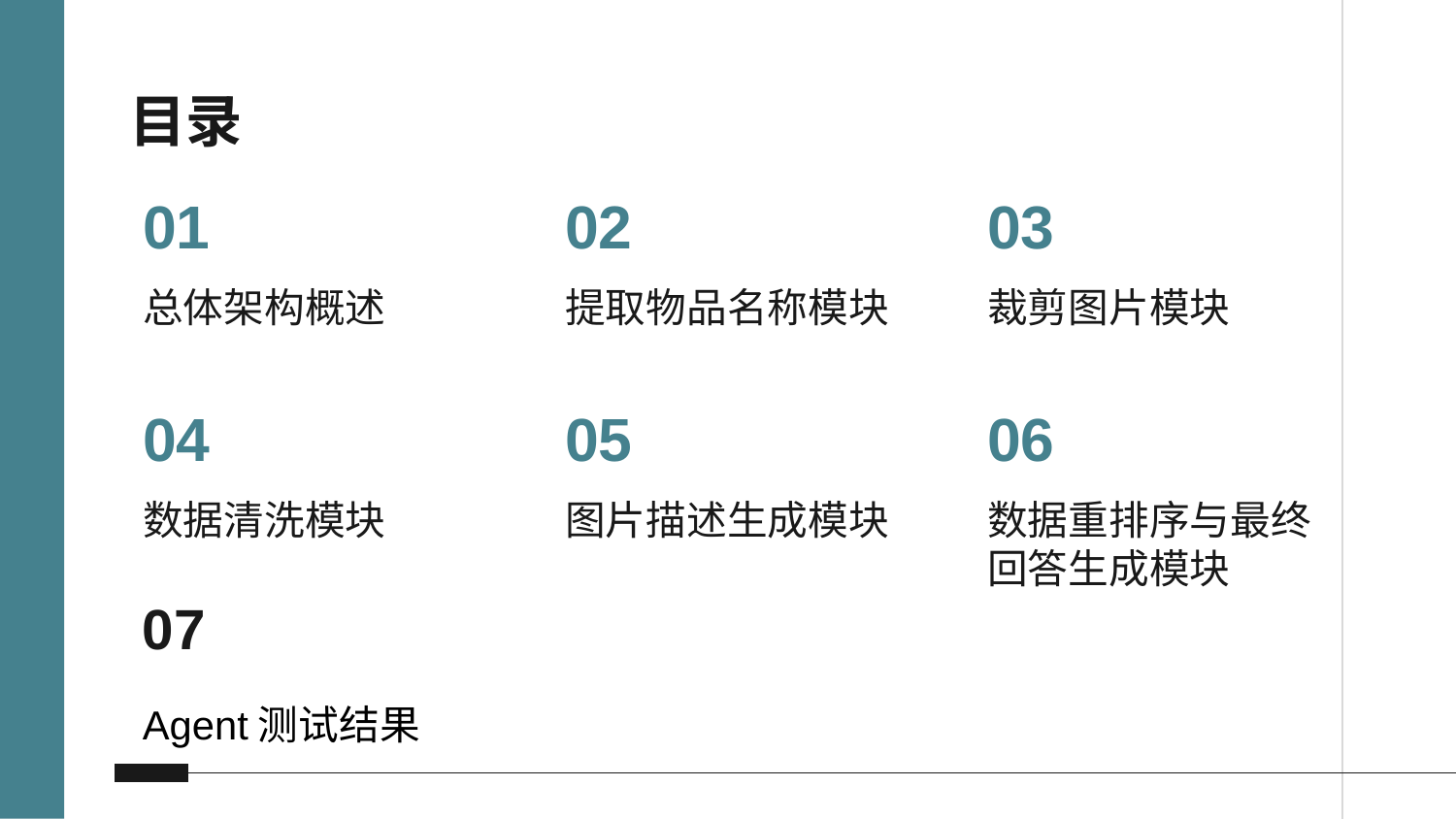

# 目录
01
02
03
总体架构概述
提取物品名称模块
裁剪图片模块
04
05
06
数据清洗模块
图片描述生成模块
数据重排序与最终回答生成模块
07
Agent测试结果